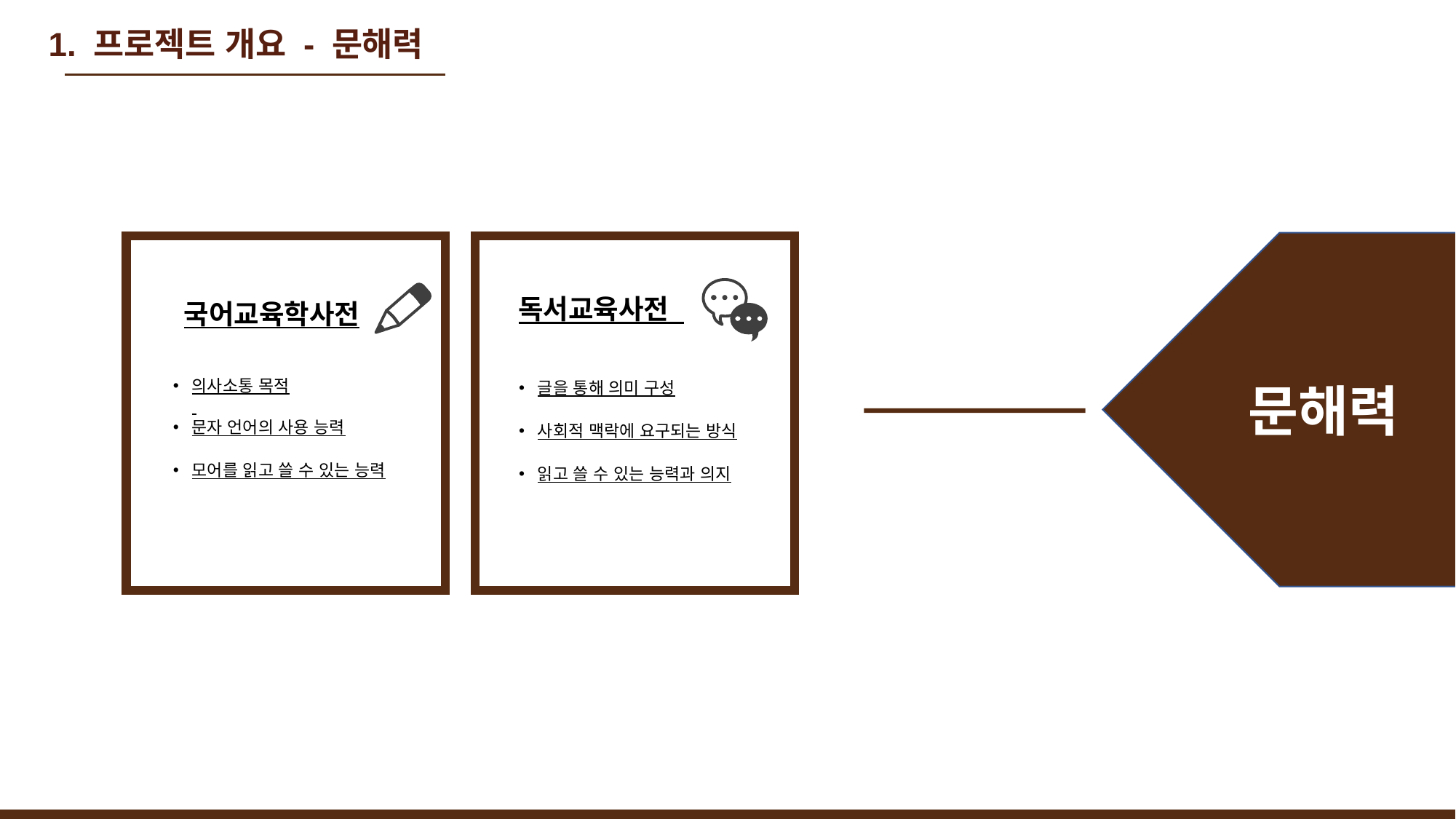

1. 프로젝트 개요 - 문해력
문해력

국어교육학사전
의사소통 목적
문자 언어의 사용 능력

모어를 읽고 쓸 수 있는 능력

독서교육사전
글을 통해 의미 구성

사회적 맥락에 요구되는 방식

읽고 쓸 수 있는 능력과 의지